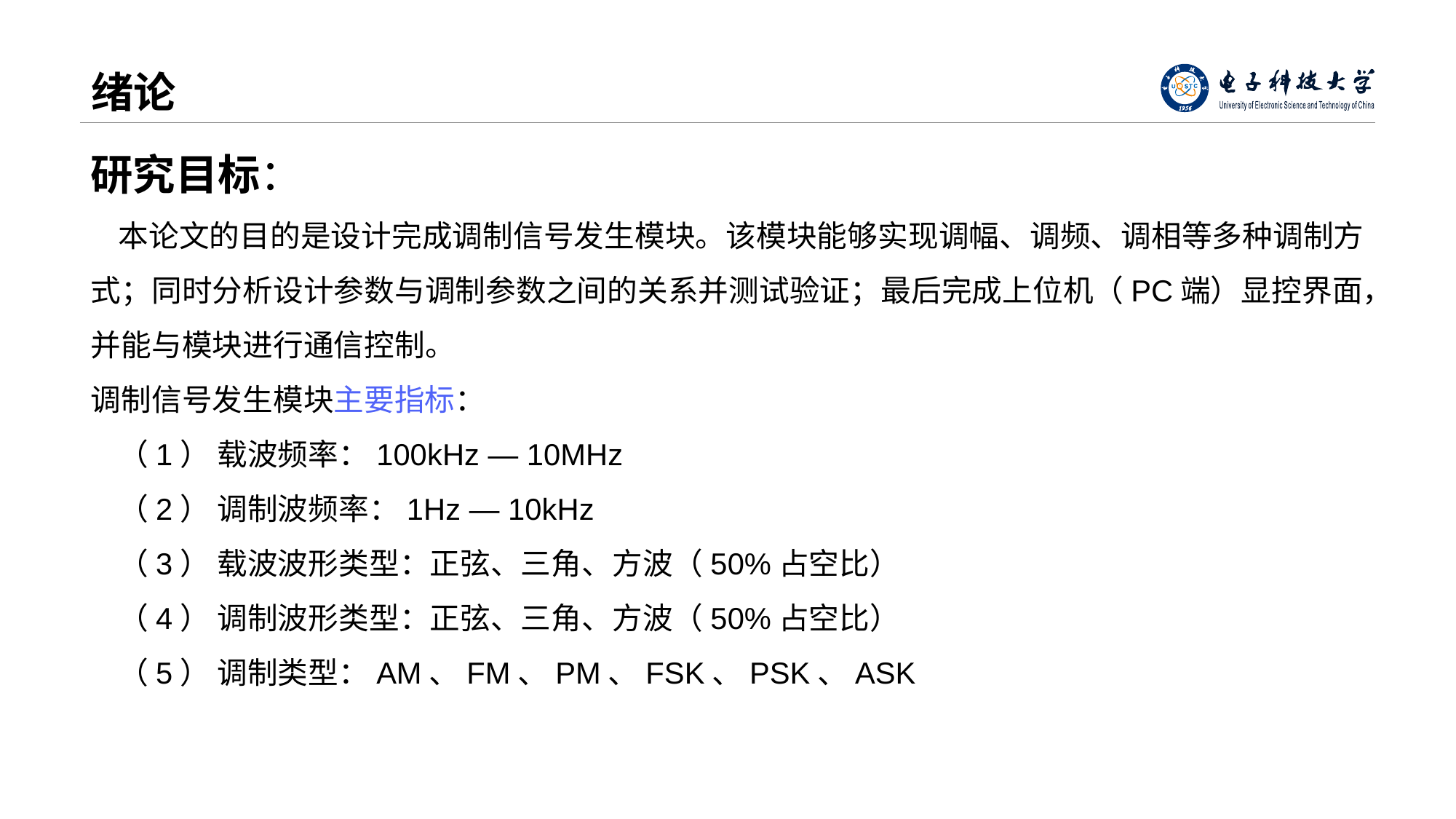

# 绪论
研究目标：
   本论文的目的是设计完成调制信号发生模块。该模块能够实现调幅、调频、调相等多种调制方式；同时分析设计参数与调制参数之间的关系并测试验证；最后完成上位机（PC端）显控界面，并能与模块进行通信控制。
调制信号发生模块主要指标：
   （1） 载波频率：100kHz — 10MHz
   （2） 调制波频率：1Hz — 10kHz
   （3） 载波波形类型：正弦、三角、方波（50%占空比）
   （4） 调制波形类型：正弦、三角、方波（50%占空比）
   （5） 调制类型：AM、FM、PM、FSK、PSK、ASK